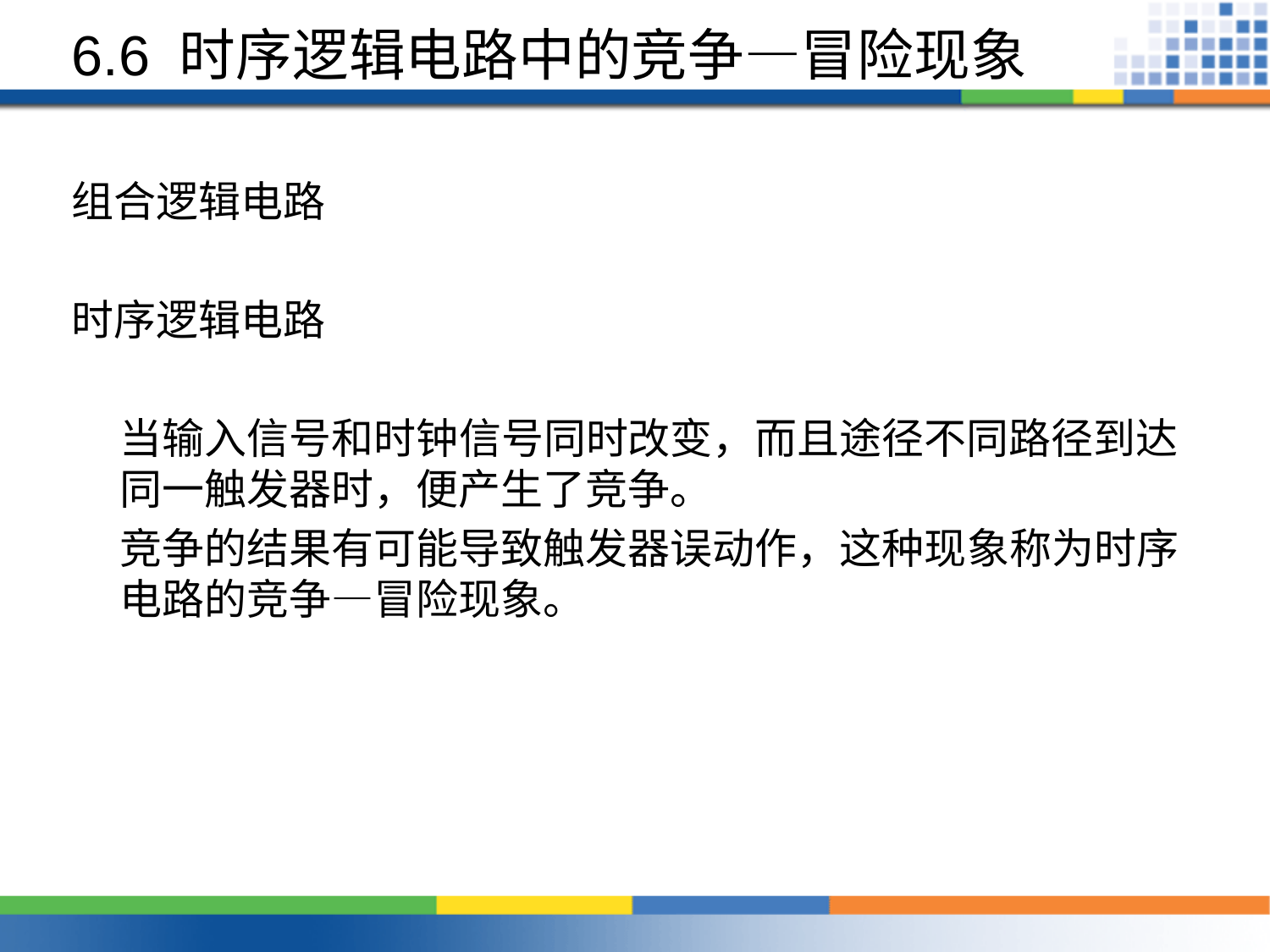

# 6.6 时序逻辑电路中的竞争—冒险现象

组合逻辑电路

时序逻辑电路

    当输入信号和时钟信号同时改变，而且途径不同路径到达同一触发器时，便产生了竞争。
    竞争的结果有可能导致触发器误动作，这种现象称为时序电路的竞争—冒险现象。